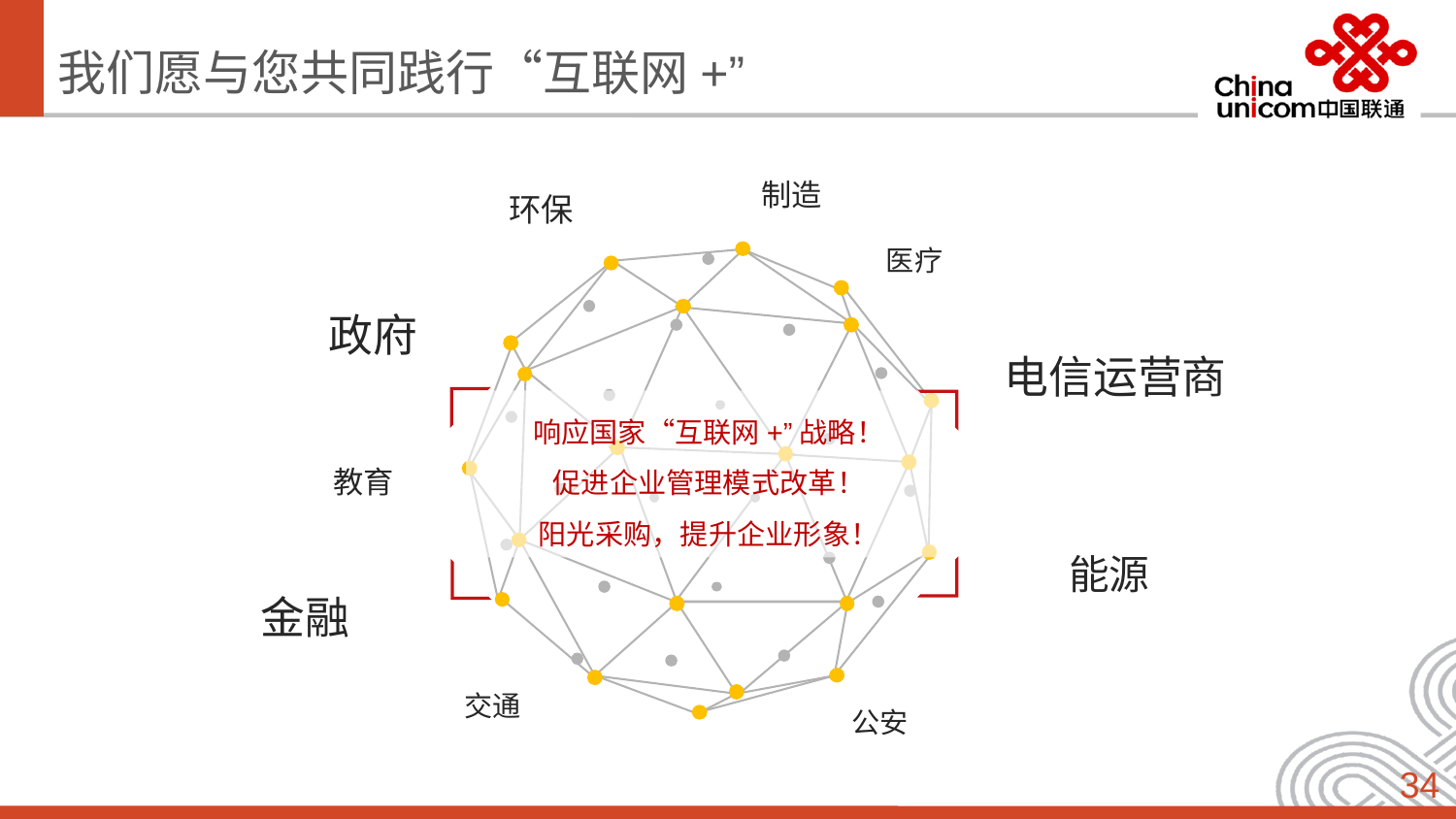

我们愿与您共同践行“互联网+”
制造
环保
医疗

政府
电信运营商

响应国家“互联网+”战略！
促进企业管理模式改革！
阳光采购，提升企业形象！
教育
能源
金融
交通
公安
34